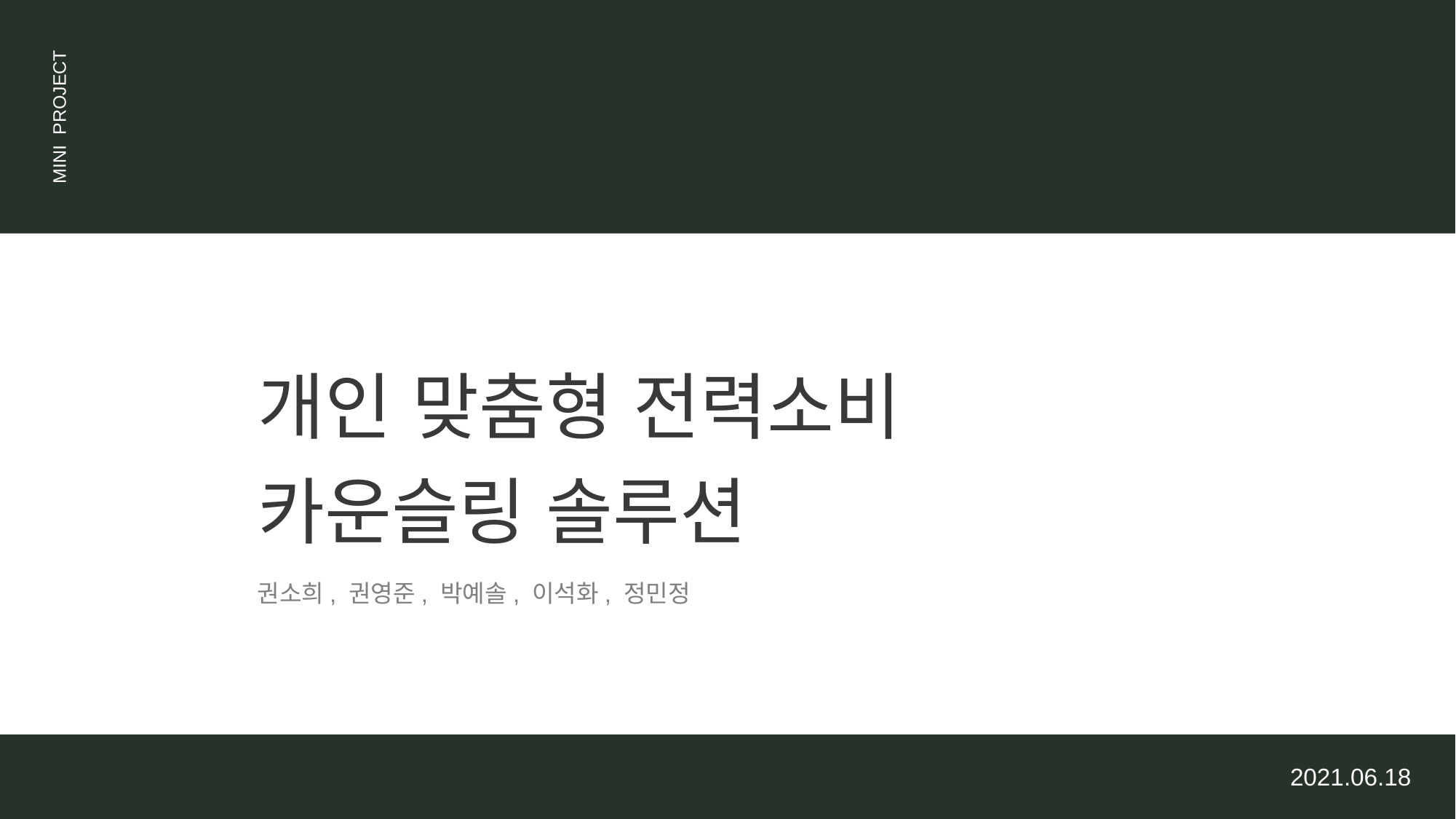

MINI  PROJECT
개인 맞춤형 전력소비
카운슬링 솔루션
권소희, 권영준, 박예솔, 이석화, 정민정

2021.06.18